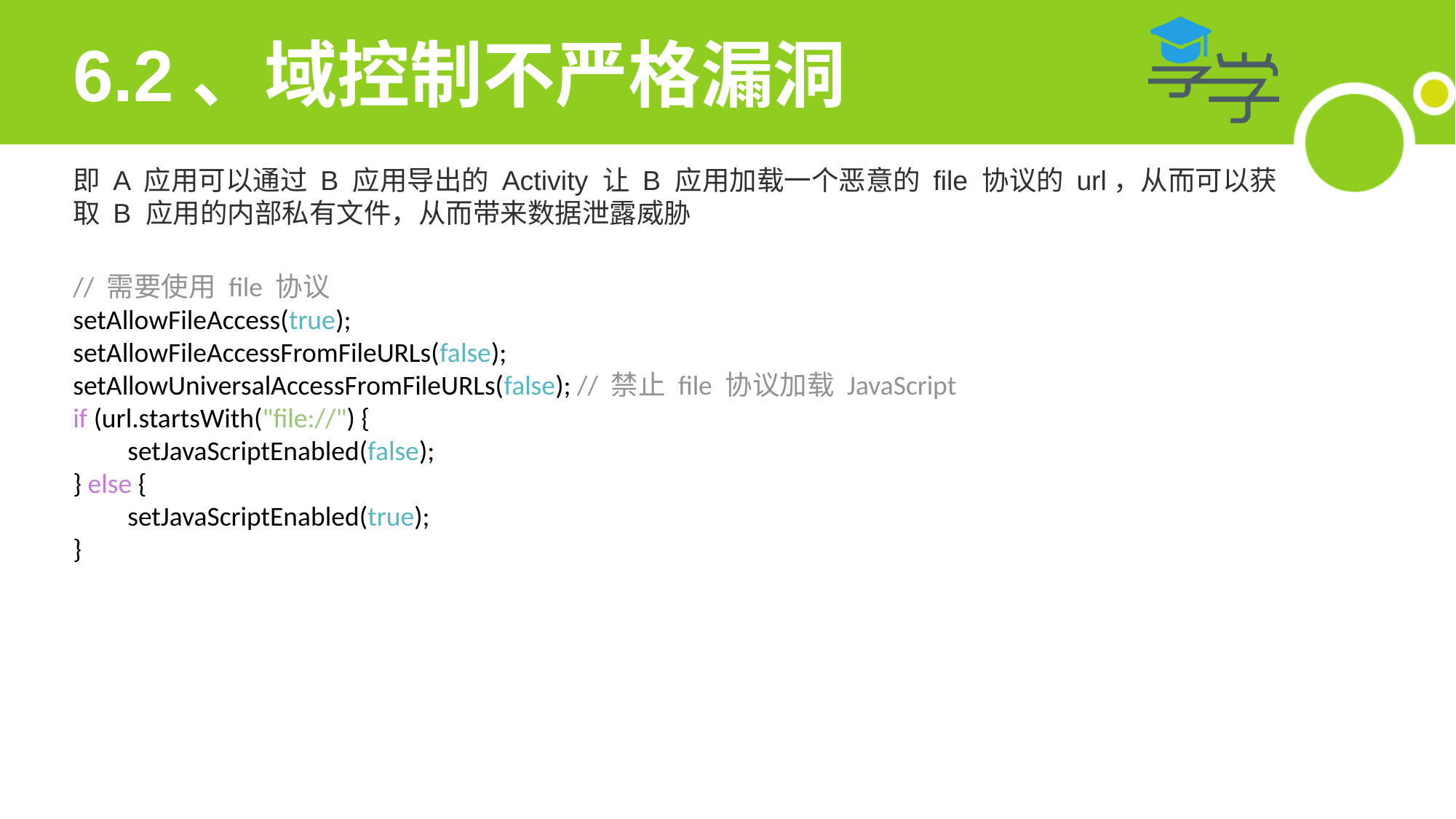

6.2、域控制不严格漏洞
即 A 应用可以通过 B 应用导出的 Activity 让 B 应用加载一个恶意的 file 协议的 url，从而可以获取 B 应用的内部私有文件，从而带来数据泄露威胁
// 需要使用 file 协议
setAllowFileAccess(true);
setAllowFileAccessFromFileURLs(false);
setAllowUniversalAccessFromFileURLs(false); // 禁止 file 协议加载 JavaScript
if (url.startsWith("file://") {
setJavaScriptEnabled(false);
} else {
setJavaScriptEnabled(true);
}